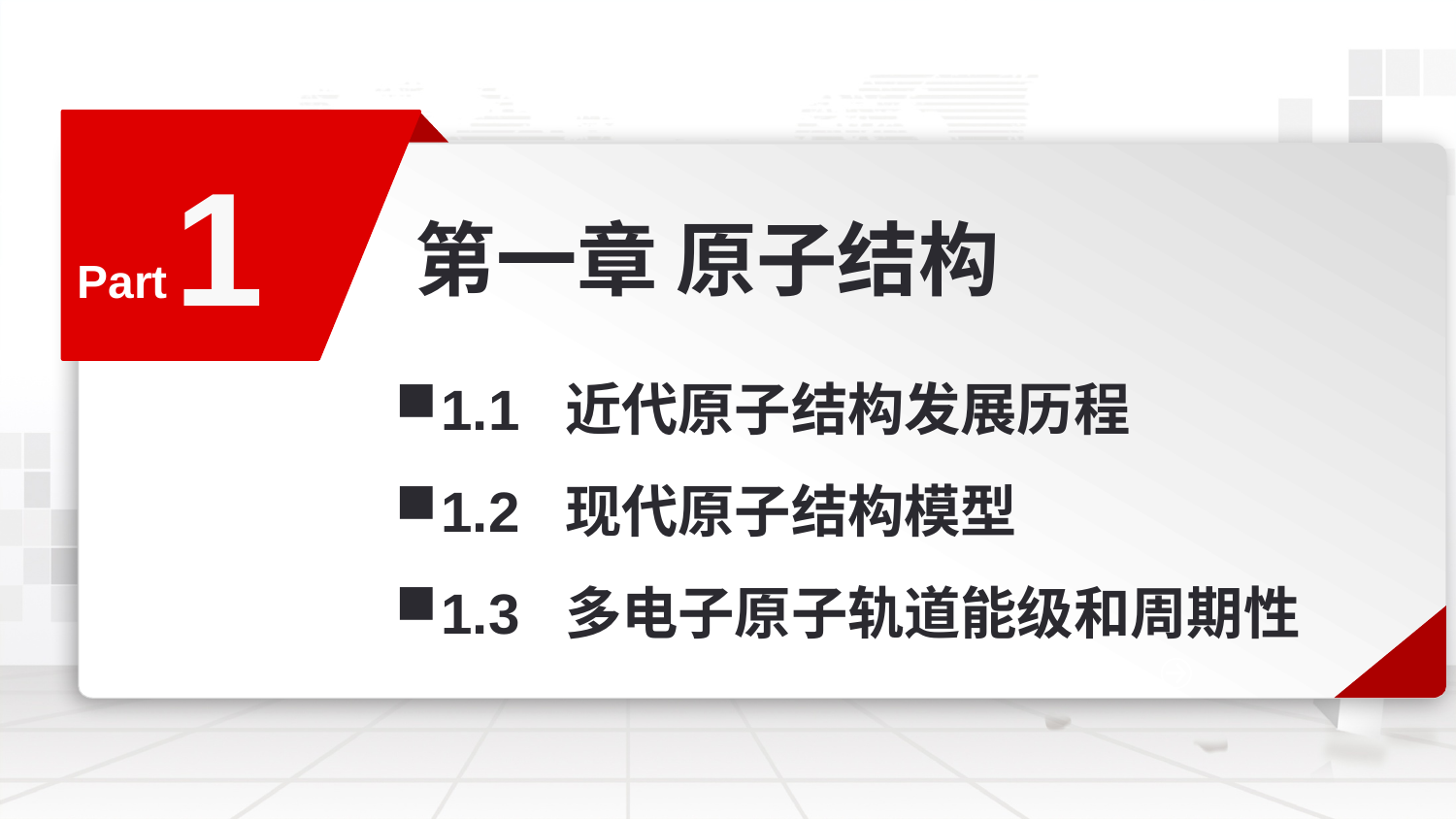

1

第一章 原子结构
Part
1.1  近代原子结构发展历程
1.2  现代原子结构模型
1.3  多电子原子轨道能级和周期性